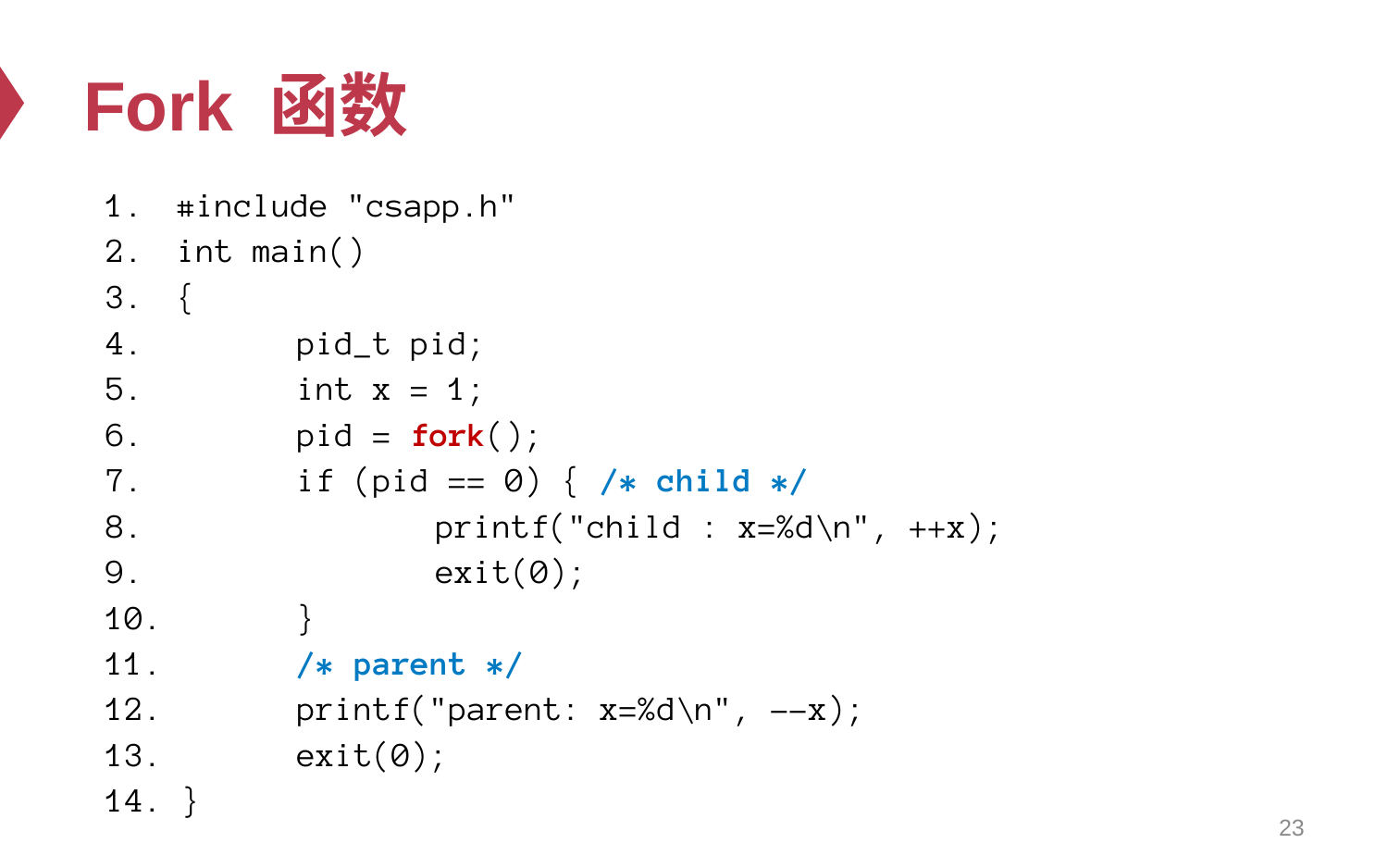

# Fork 函数
 #include "csapp.h"
 int main()
 {
 	pid_t pid;
 	int x = 1;
 	pid = fork();
 	if (pid == 0) { /* child */
 		printf("child : x=%d\n", ++x);
 		exit(0);
 	}
 	/* parent */
 	printf("parent: x=%d\n", --x);
 	exit(0);
 }
23